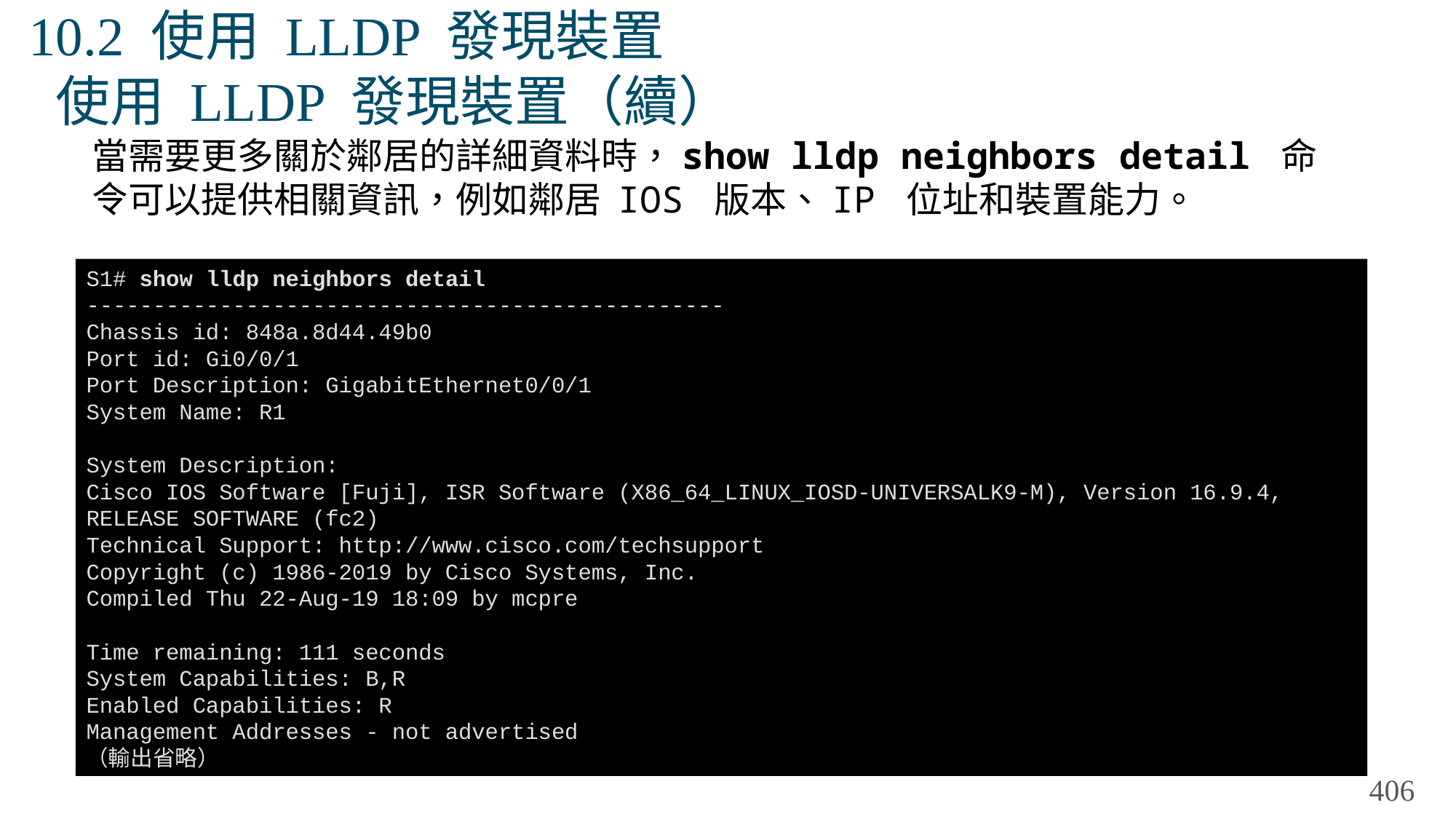

# 10.2 使用 LLDP 發現裝置 使用 LLDP 發現裝置（續）
當需要更多關於鄰居的詳細資料時，show lldp neighbors detail 命令可以提供相關資訊，例如鄰居 IOS 版本、IP 位址和裝置能力。
S1# show lldp neighbors detail
------------------------------------------------
Chassis id: 848a.8d44.49b0
Port id: Gi0/0/1
Port Description: GigabitEthernet0/0/1
System Name: R1

System Description:
Cisco IOS Software [Fuji], ISR Software (X86_64_LINUX_IOSD-UNIVERSALK9-M), Version 16.9.4, RELEASE SOFTWARE (fc2)
Technical Support: http://www.cisco.com/techsupport
Copyright (c) 1986-2019 by Cisco Systems, Inc.
Compiled Thu 22-Aug-19 18:09 by mcpre

Time remaining: 111 seconds
System Capabilities: B,R
Enabled Capabilities: R
Management Addresses - not advertised
（輸出省略）
406